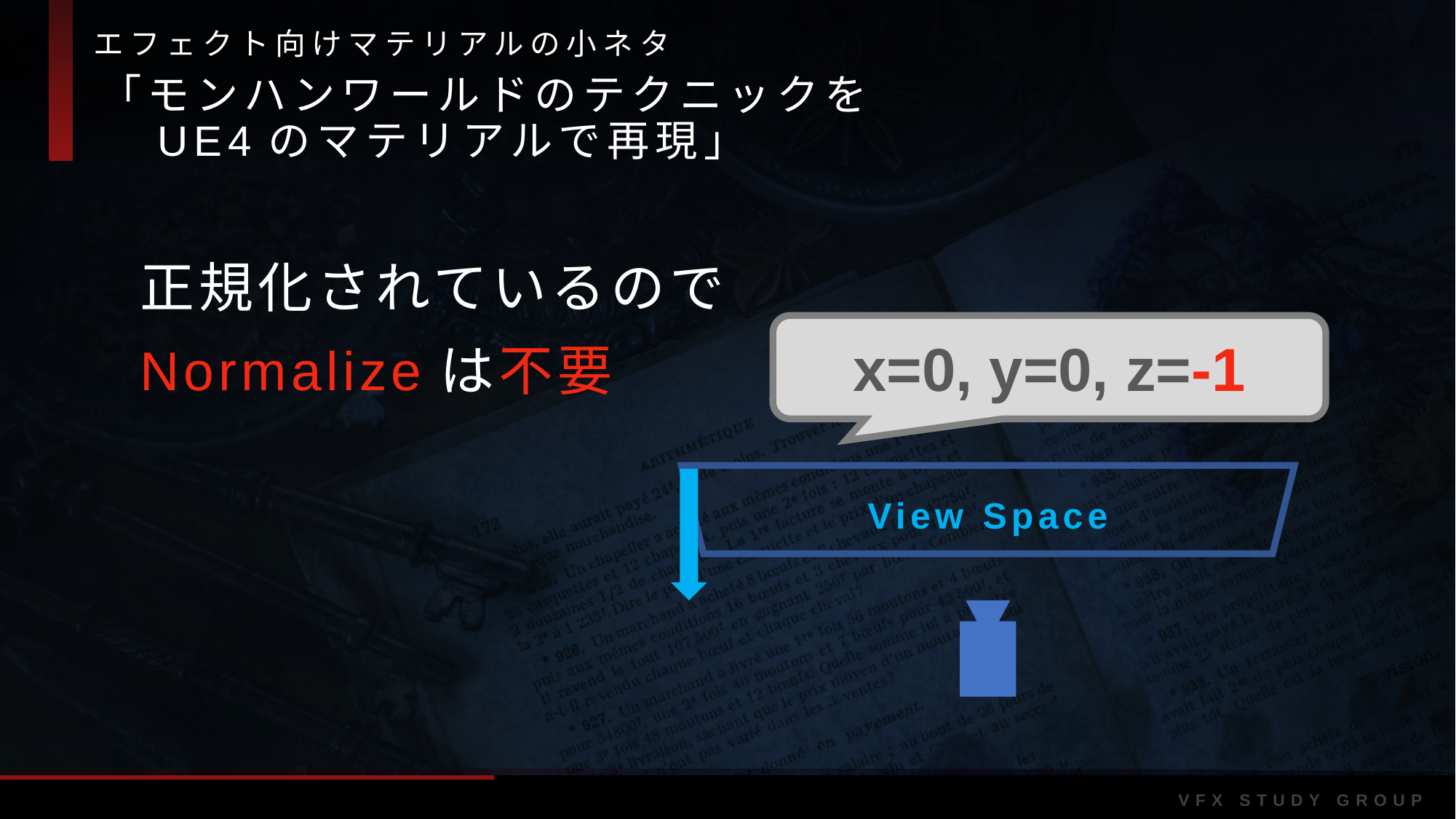

「モンハンワールドのテクニックを
　UE4のマテリアルで再現」
正規化されているので
Normalizeは不要
x=0, y=0, z=-1

View Space